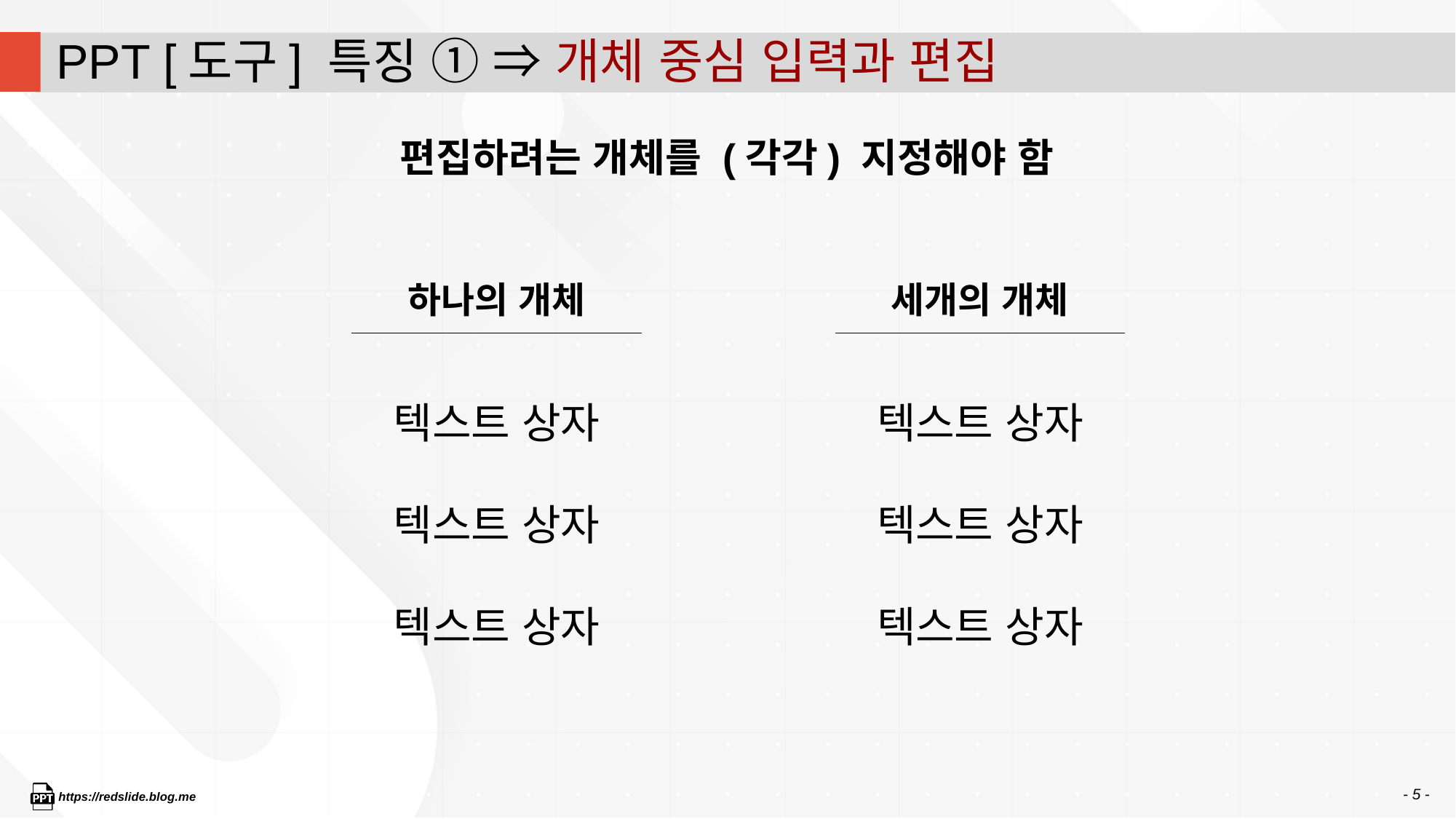

# PPT [도구] 특징 ① ⇒ 개체 중심 입력과 편집

편집하려는 개체를 (각각) 지정해야 함
하나의 개체
세개의 개체
텍스트 상자

텍스트 상자

텍스트 상자
텍스트 상자
텍스트 상자
텍스트 상자